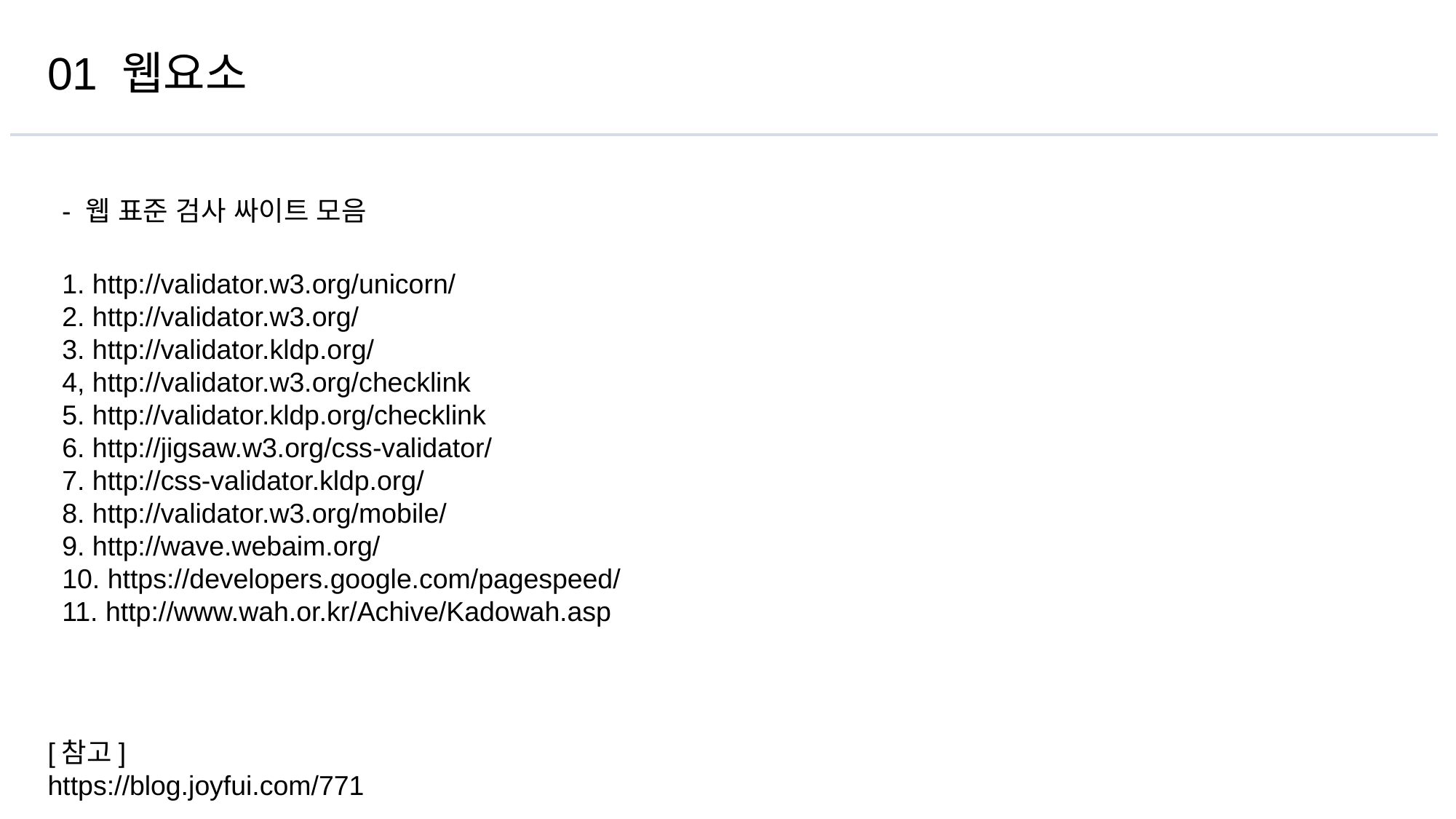

01 웹요소
- 웹 표준 검사 싸이트 모음
1. http://validator.w3.org/unicorn/
2. http://validator.w3.org/
3. http://validator.kldp.org/
4, http://validator.w3.org/checklink
5. http://validator.kldp.org/checklink
6. http://jigsaw.w3.org/css-validator/
7. http://css-validator.kldp.org/
8. http://validator.w3.org/mobile/
9. http://wave.webaim.org/
10. https://developers.google.com/pagespeed/
11. http://www.wah.or.kr/Achive/Kadowah.asp
[참고]
https://blog.joyfui.com/771